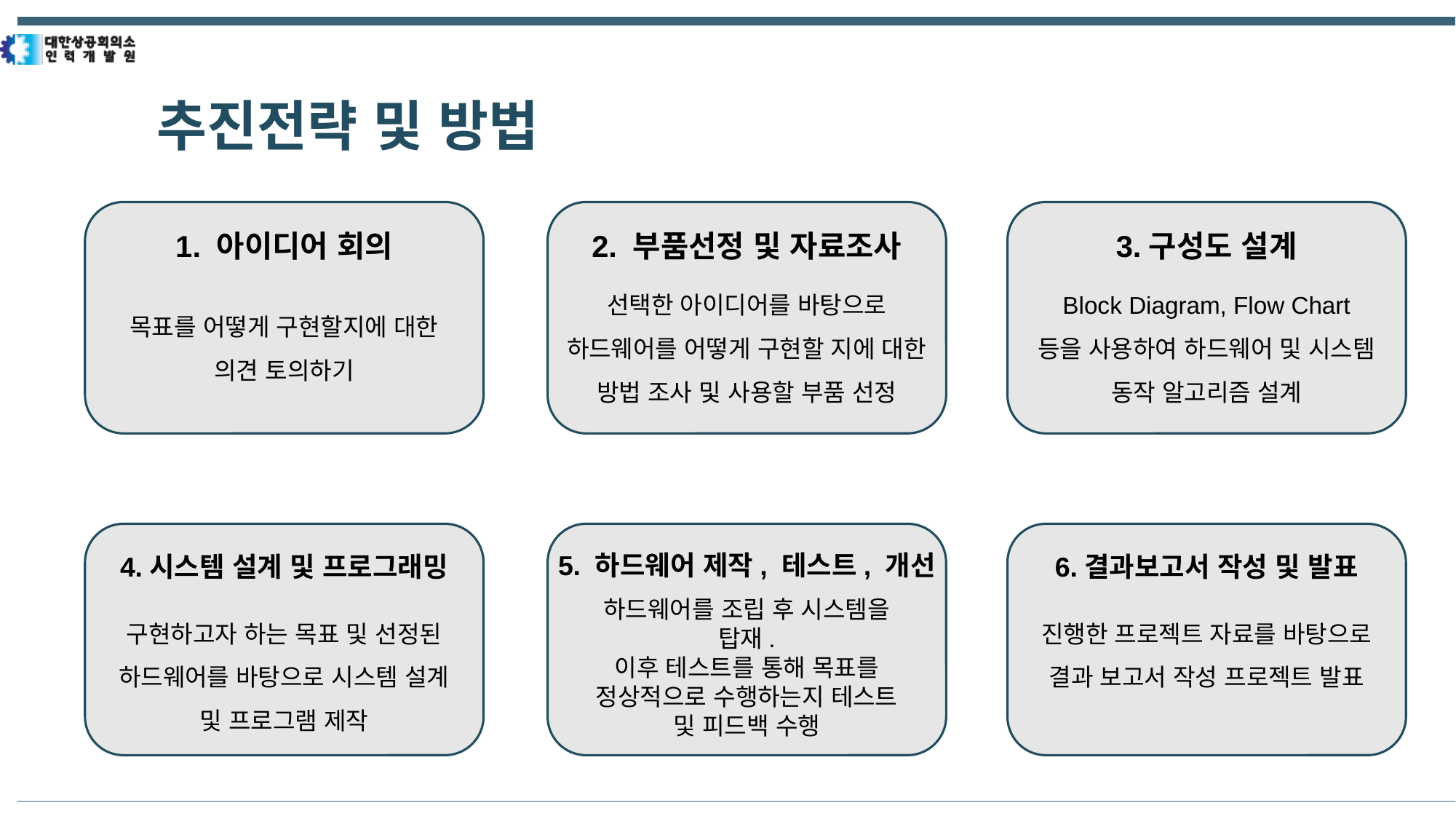

추진전략 및 방법

2. 부품선정 및 자료조사
1. 아이디어 회의
3.구성도 설계
선택한 아이디어를 바탕으로 하드웨어를 어떻게 구현할 지에 대한 방법 조사 및 사용할 부품 선정
Block Diagram, Flow Chart 등을 사용하여 하드웨어 및 시스템 동작 알고리즘 설계
목표를 어떻게 구현할지에 대한 의견 토의하기

5. 하드웨어 제작, 테스트, 개선
4.시스템 설계 및 프로그래밍
6.결과보고서 작성 및 발표
하드웨어를 조립 후 시스템을 탑재.
이후 테스트를 통해 목표를 정상적으로 수행하는지 테스트 및 피드백 수행
구현하고자 하는 목표 및 선정된 하드웨어를 바탕으로 시스템 설계 및 프로그램 제작
진행한 프로젝트 자료를 바탕으로 결과 보고서 작성 프로젝트 발표